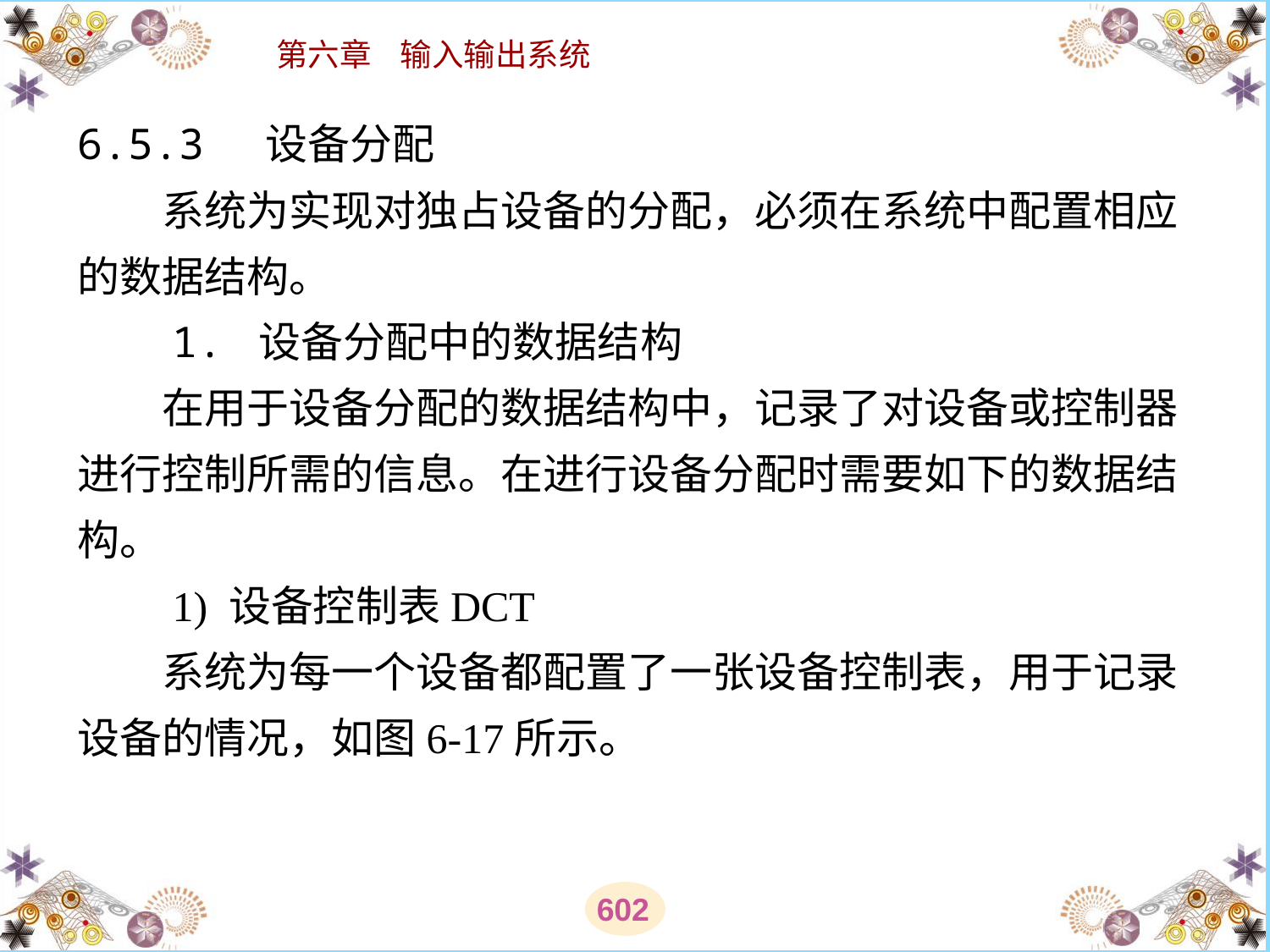

# 6.5.3  设备分配 　　系统为实现对独占设备的分配，必须在系统中配置相应的数据结构。 　　1. 设备分配中的数据结构 　　在用于设备分配的数据结构中，记录了对设备或控制器进行控制所需的信息。在进行设备分配时需要如下的数据结构。 　　1) 设备控制表DCT 　　系统为每一个设备都配置了一张设备控制表，用于记录设备的情况，如图6-17所示。